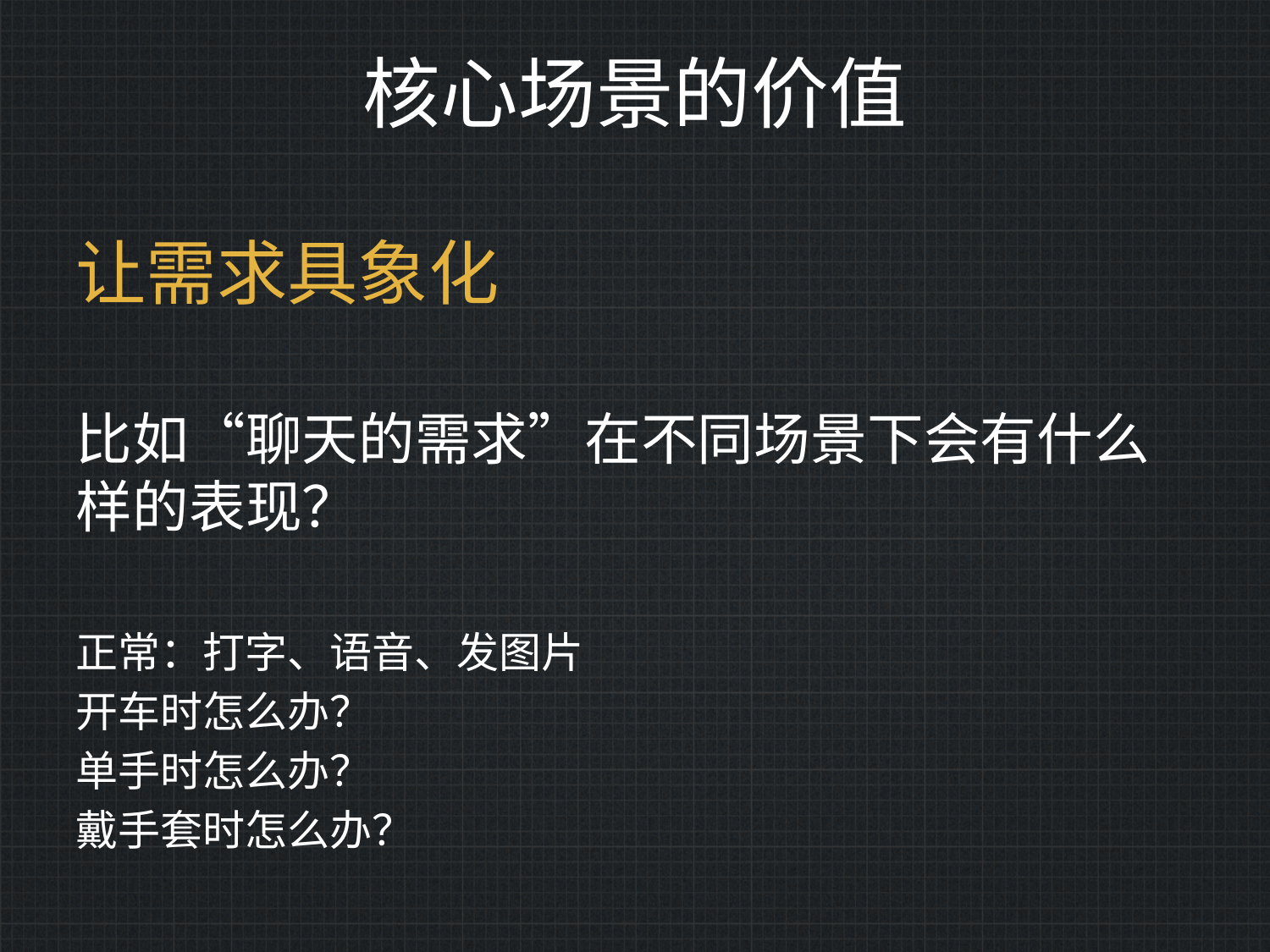

# 核心场景的价值
让需求具象化

比如“聊天的需求”在不同场景下会有什么样的表现？

正常：打字、语音、发图片
开车时怎么办？
单手时怎么办？
戴手套时怎么办？